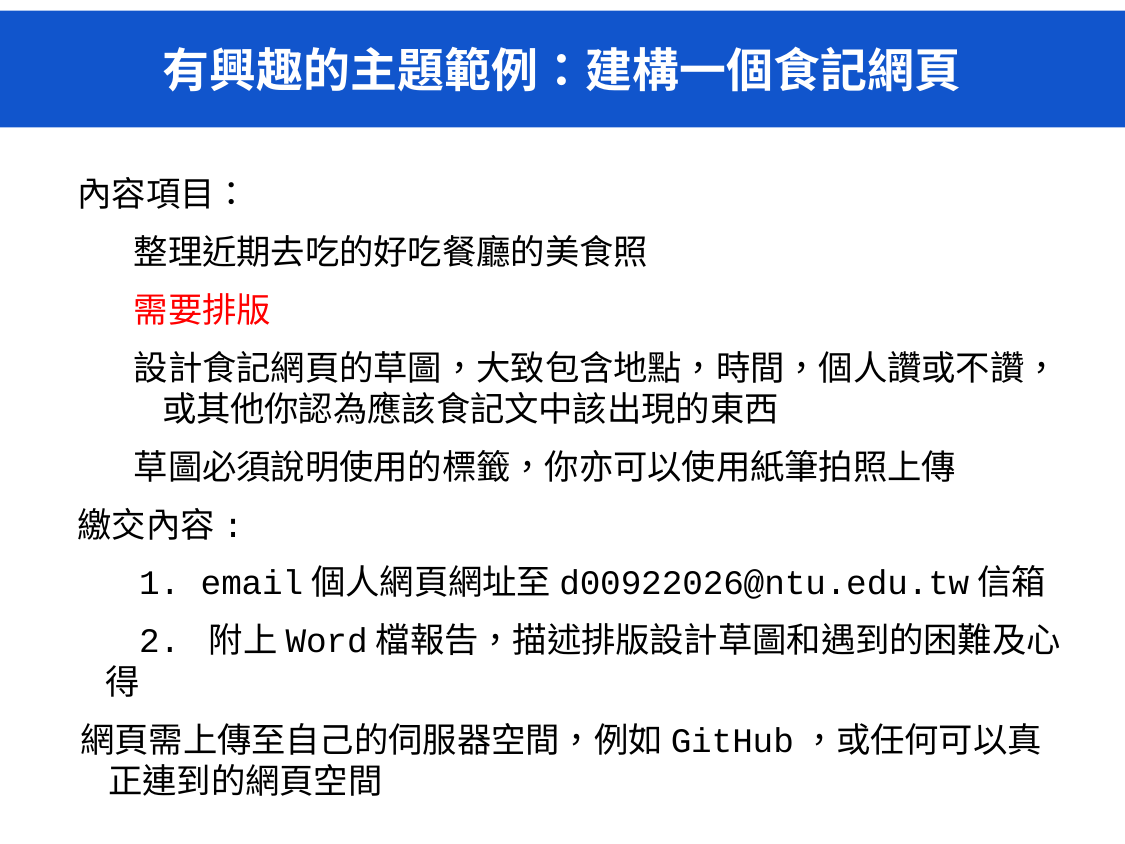

# 有興趣的主題範例：建構一個食記網頁
內容項目：
整理近期去吃的好吃餐廳的美食照
需要排版
設計食記網頁的草圖，大致包含地點，時間，個人讚或不讚，或其他你認為應該食記文中該出現的東西
草圖必須說明使用的標籤，你亦可以使用紙筆拍照上傳
繳交內容:
   1. email個人網頁網址至d00922026@ntu.edu.tw信箱
   2. 附上Word檔報告，描述排版設計草圖和遇到的困難及心得
網頁需上傳至自己的伺服器空間，例如GitHub，或任何可以真正連到的網頁空間